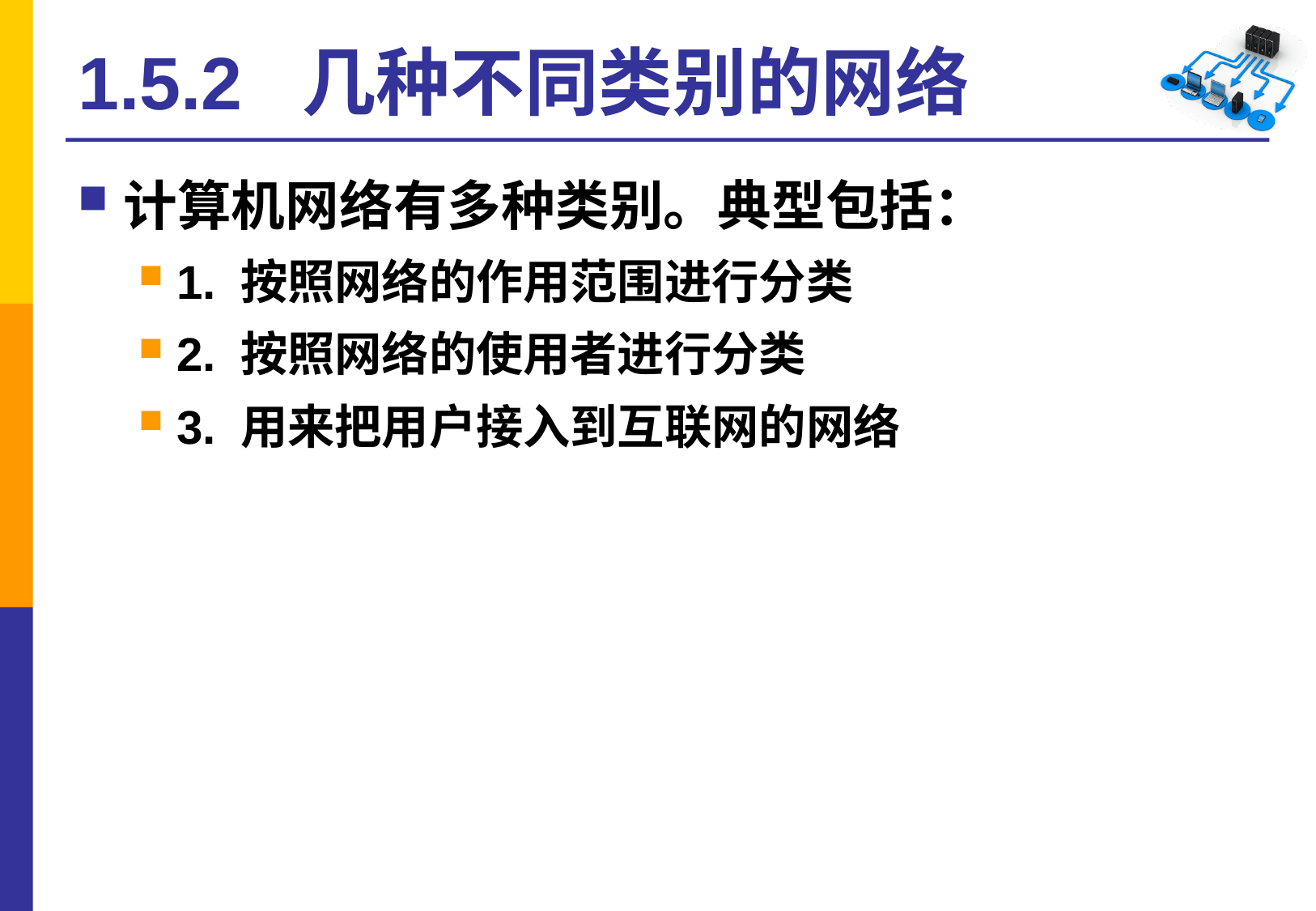

# 1.5.2  几种不同类别的网络
计算机网络有多种类别。典型包括：
1. 按照网络的作用范围进行分类
2. 按照网络的使用者进行分类
3. 用来把用户接入到互联网的网络